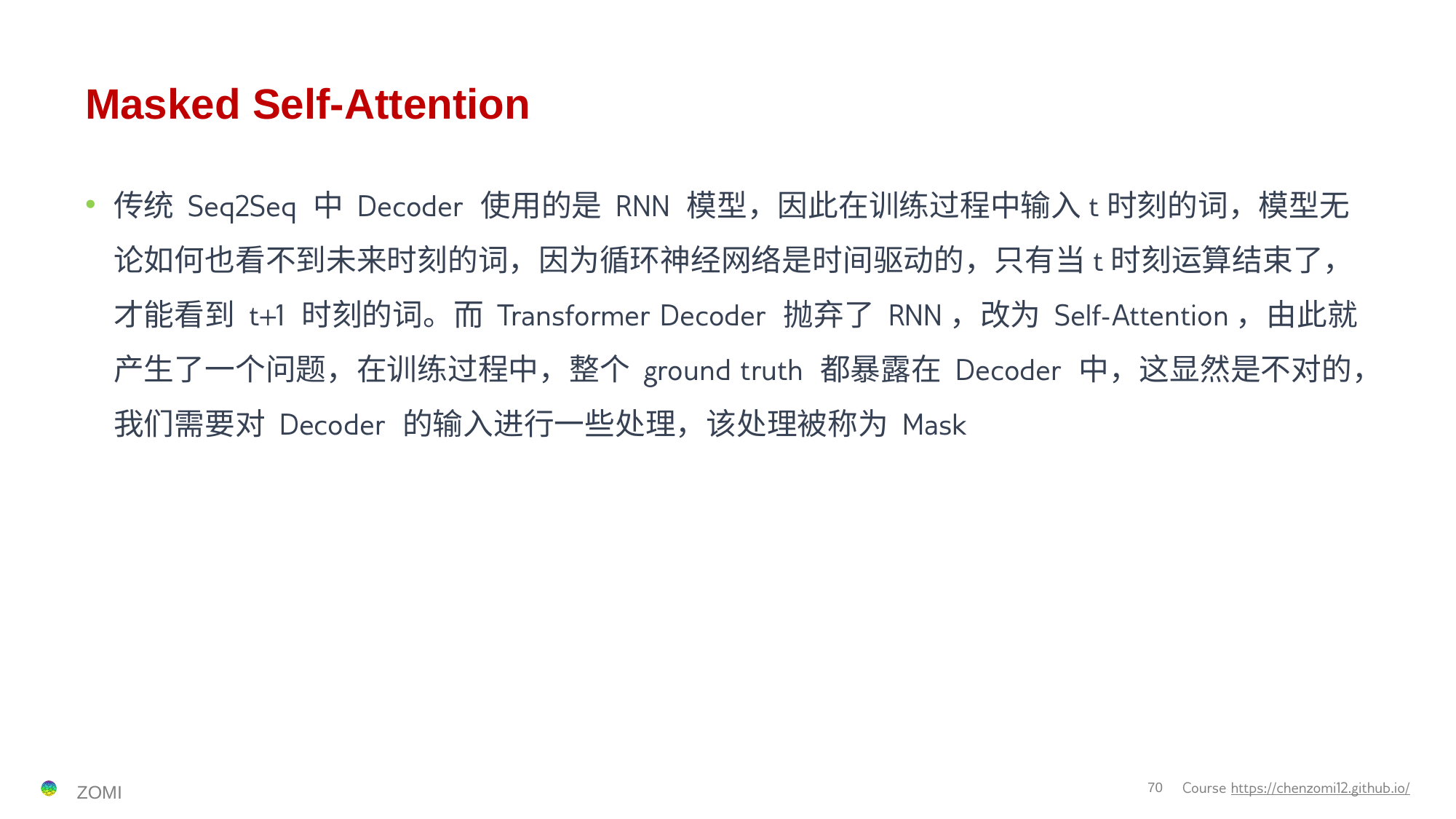

# Masked Self-Attention
传统 Seq2Seq 中 Decoder 使用的是 RNN 模型，因此在训练过程中输入t时刻的词，模型无论如何也看不到未来时刻的词，因为循环神经网络是时间驱动的，只有当t时刻运算结束了，才能看到 t+1 时刻的词。而 Transformer Decoder 抛弃了 RNN，改为 Self-Attention，由此就产生了一个问题，在训练过程中，整个 ground truth 都暴露在 Decoder 中，这显然是不对的，我们需要对 Decoder 的输入进行一些处理，该处理被称为 Mask